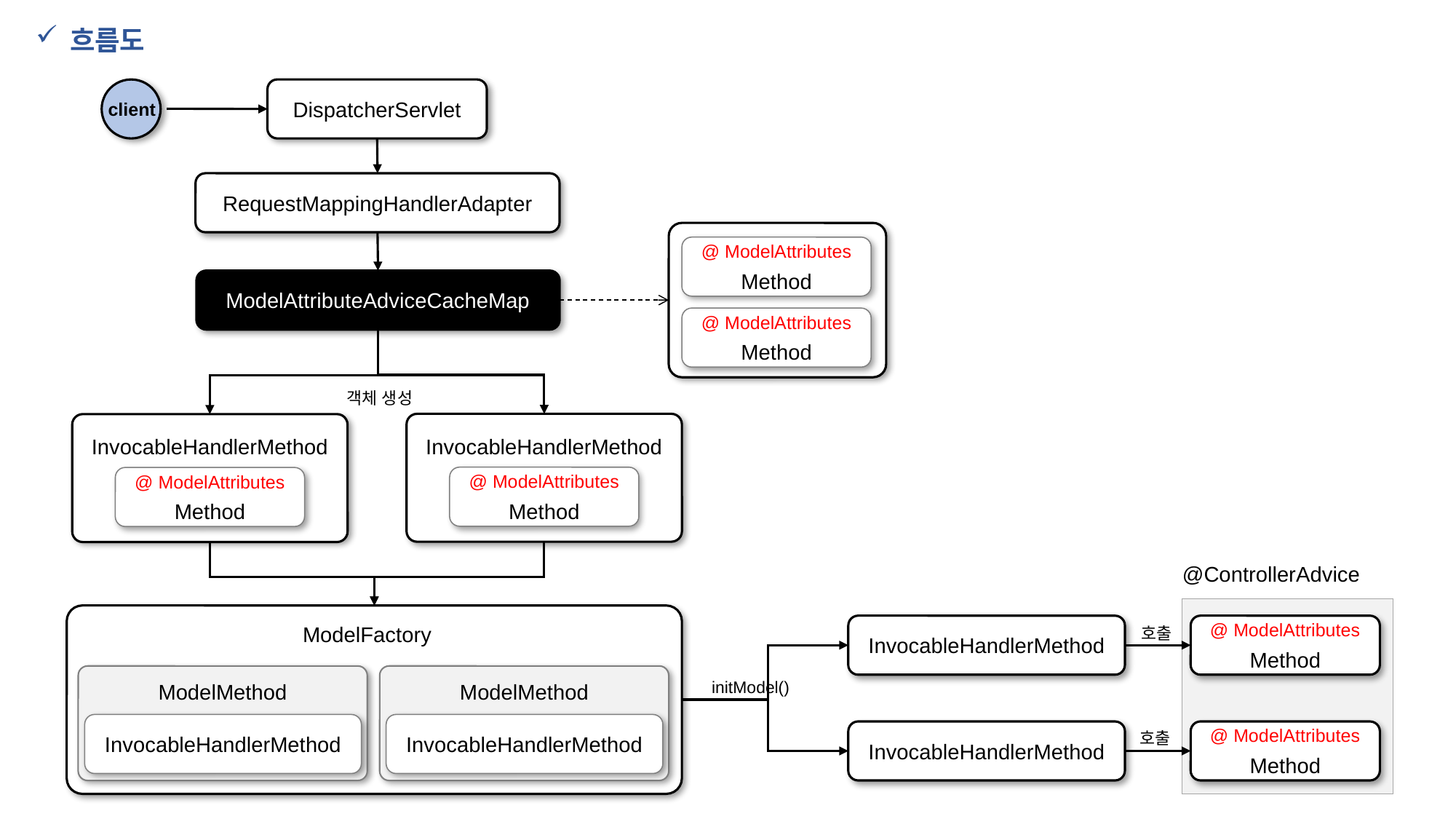

흐름도

client
DispatcherServlet
RequestMappingHandlerAdapter

@ ModelAttributes
Method
@ ModelAttributes
Method
ModelAttributeAdviceCacheMap
객체 생성
InvocableHandlerMethod

InvocableHandlerMethod

@ ModelAttributes
Method
@ ModelAttributes
Method
@ControllerAdvice

호출
ModelFactory
InvocableHandlerMethod
@ ModelAttributes
Method
initModel()
ModelMethod

ModelMethod

호출
InvocableHandlerMethod
InvocableHandlerMethod
InvocableHandlerMethod
@ ModelAttributes
Method